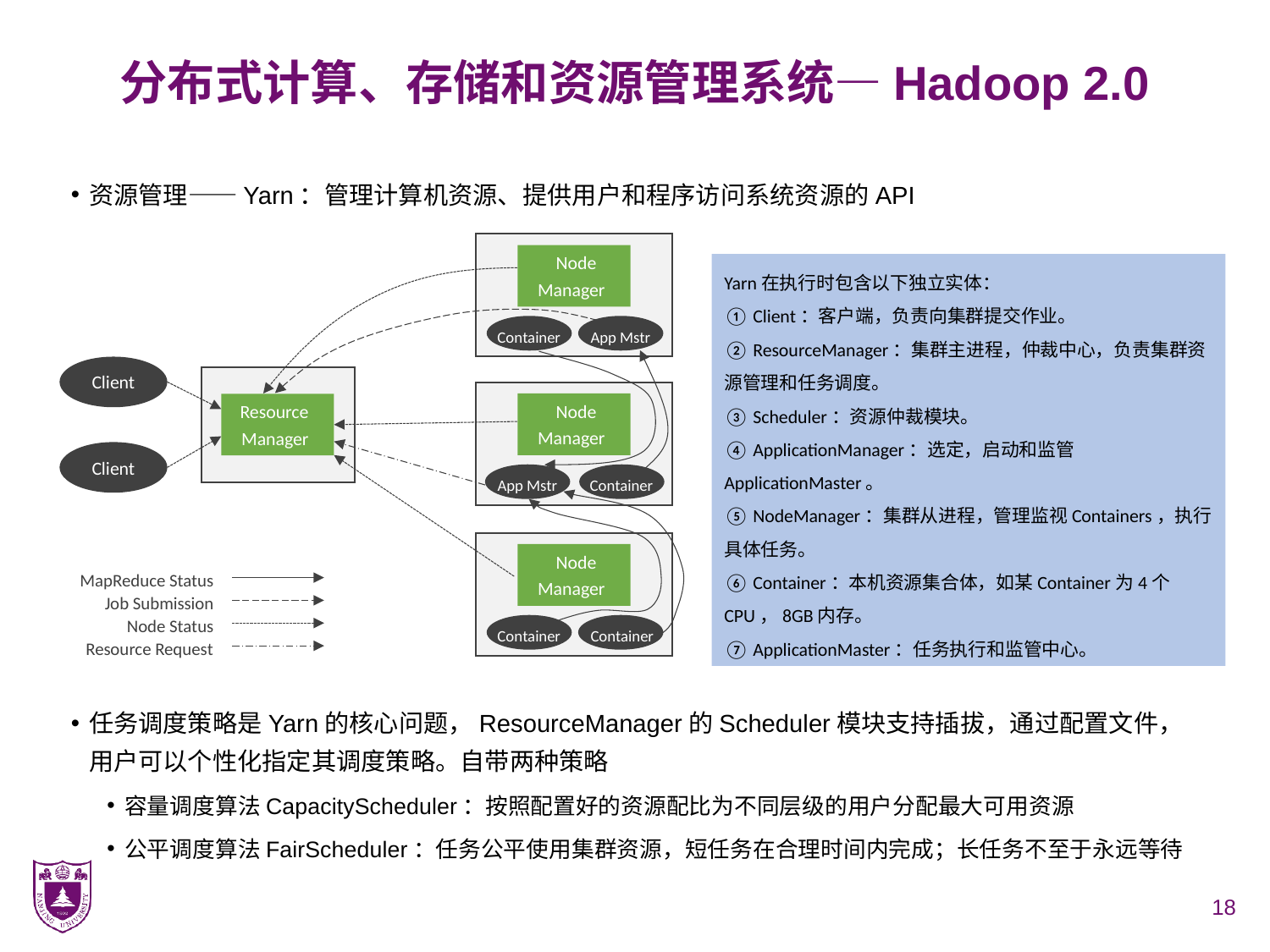

# 分布式计算、存储和资源管理系统—Hadoop 2.0
资源管理——Yarn：管理计算机资源、提供用户和程序访问系统资源的API

任务调度策略是Yarn的核心问题，ResourceManager的Scheduler模块支持插拔，通过配置文件，用户可以个性化指定其调度策略。自带两种策略
容量调度算法CapacityScheduler：按照配置好的资源配比为不同层级的用户分配最大可用资源
公平调度算法FairScheduler：任务公平使用集群资源，短任务在合理时间内完成；长任务不至于永远等待

Node

Manager

Container
App Mstr

Client

Node

Resource
Manager
Manager
Client

App Mstr
Container

Node
MapReduce Status
Manager
Job Submission
Node Status

Container
Container
Resource Request
Yarn在执行时包含以下独立实体：
① Client：客户端，负责向集群提交作业。
② ResourceManager：集群主进程，仲裁中心，负责集群资源管理和任务调度。
③ Scheduler：资源仲裁模块。
④ ApplicationManager：选定，启动和监管ApplicationMaster。
⑤ NodeManager：集群从进程，管理监视Containers，执行具体任务。
⑥ Container：本机资源集合体，如某Container为4个CPU，8GB内存。
⑦ ApplicationMaster：任务执行和监管中心。
18